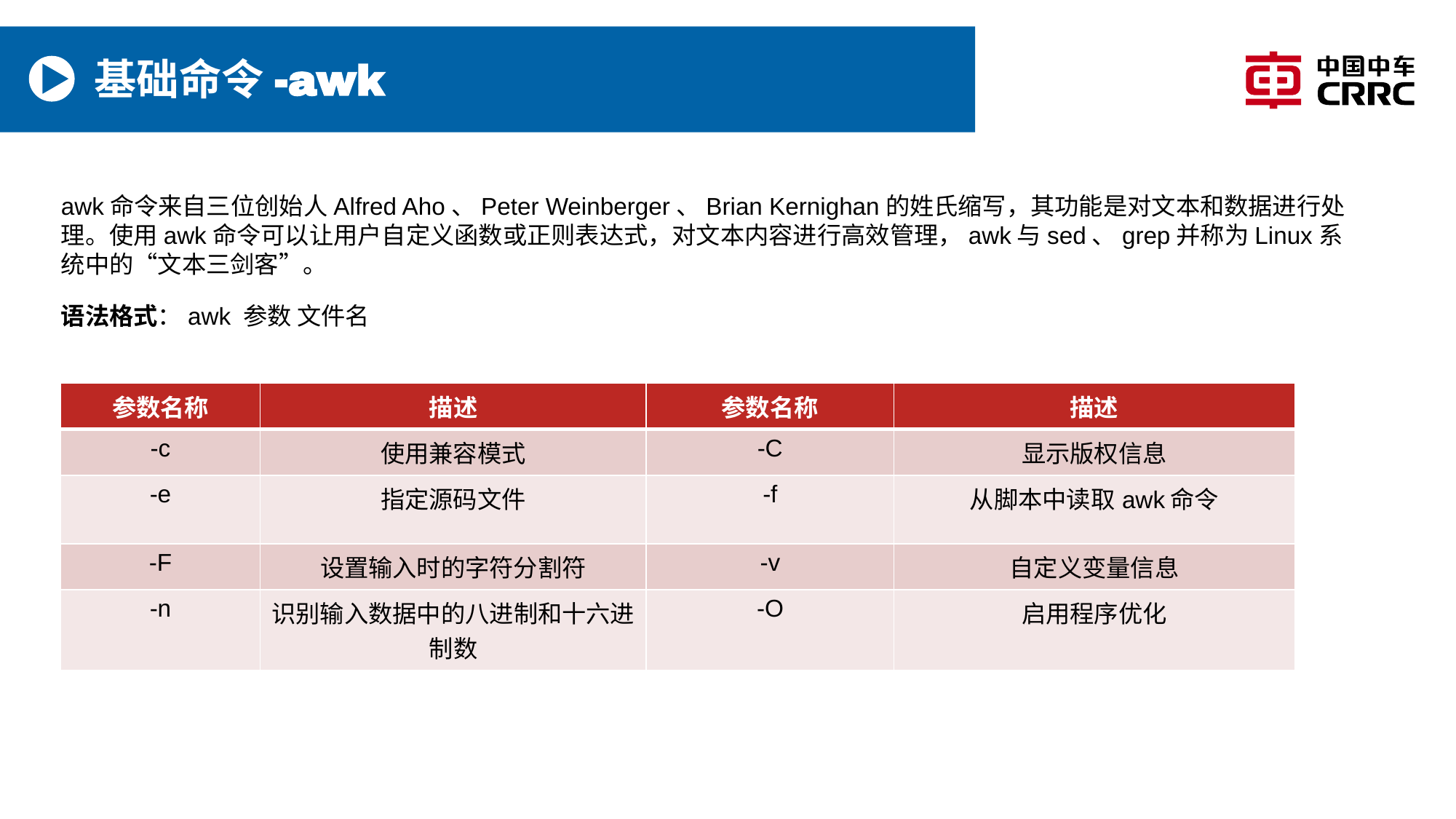

# 基础命令-awk
awk命令来自三位创始人Alfred Aho、Peter Weinberger、Brian Kernighan的姓氏缩写，其功能是对文本和数据进行处理。使用awk命令可以让用户自定义函数或正则表达式，对文本内容进行高效管理，awk与sed、grep并称为Linux系统中的“文本三剑客”。
语法格式：awk 参数 文件名

| 参数名称 | 描述 | 参数名称 | 描述 |
| --- | --- | --- | --- |
| -c | 使用兼容模式 | -C | 显示版权信息 |
| -e | 指定源码文件 | -f | 从脚本中读取awk命令 |
| -F | 设置输入时的字符分割符 | -v | 自定义变量信息 |
| -n | 识别输入数据中的八进制和十六进制数 | -O | 启用程序优化 |
16